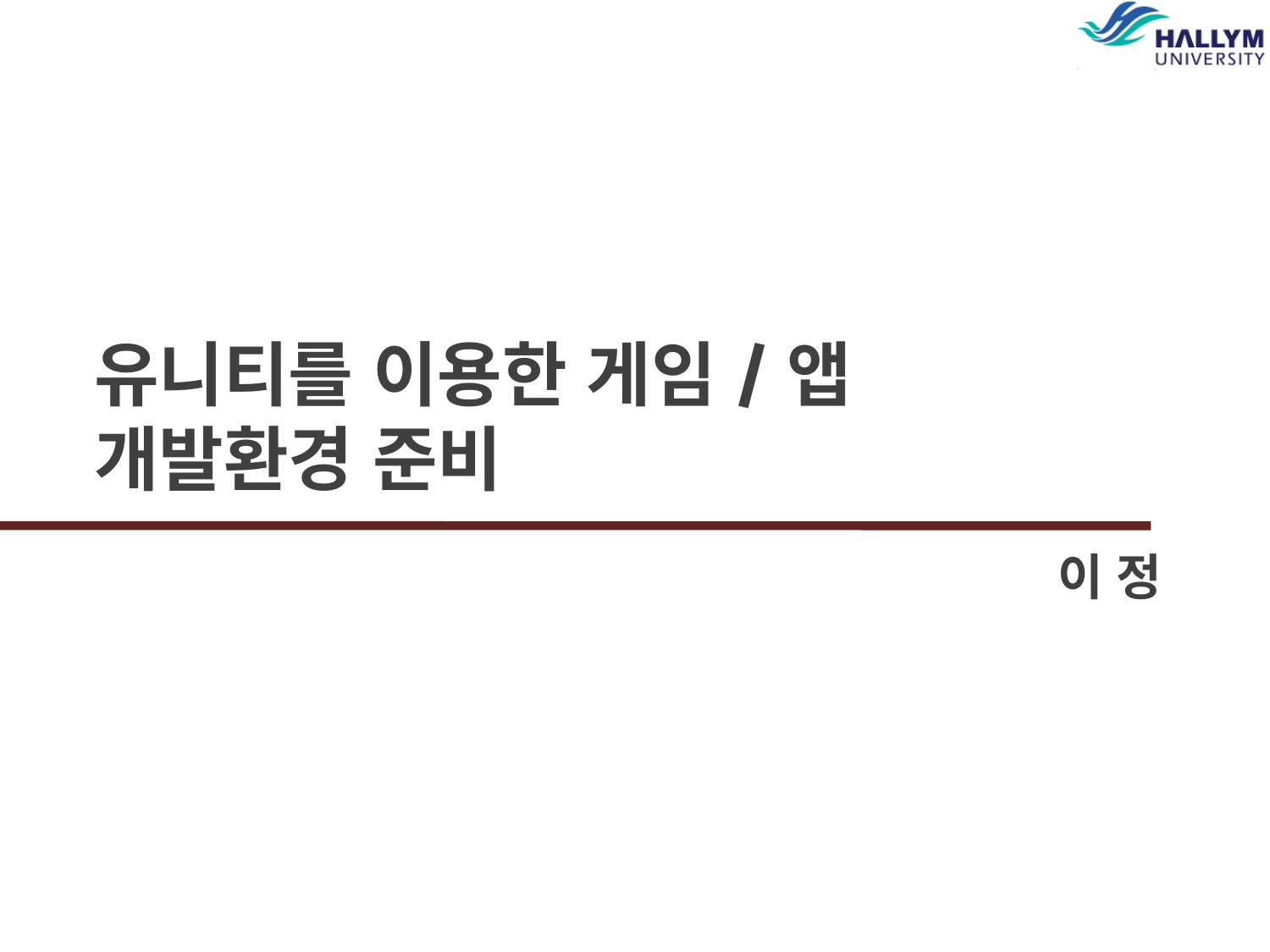

# 유니티를 이용한 게임/앱 개발환경 준비
이 정